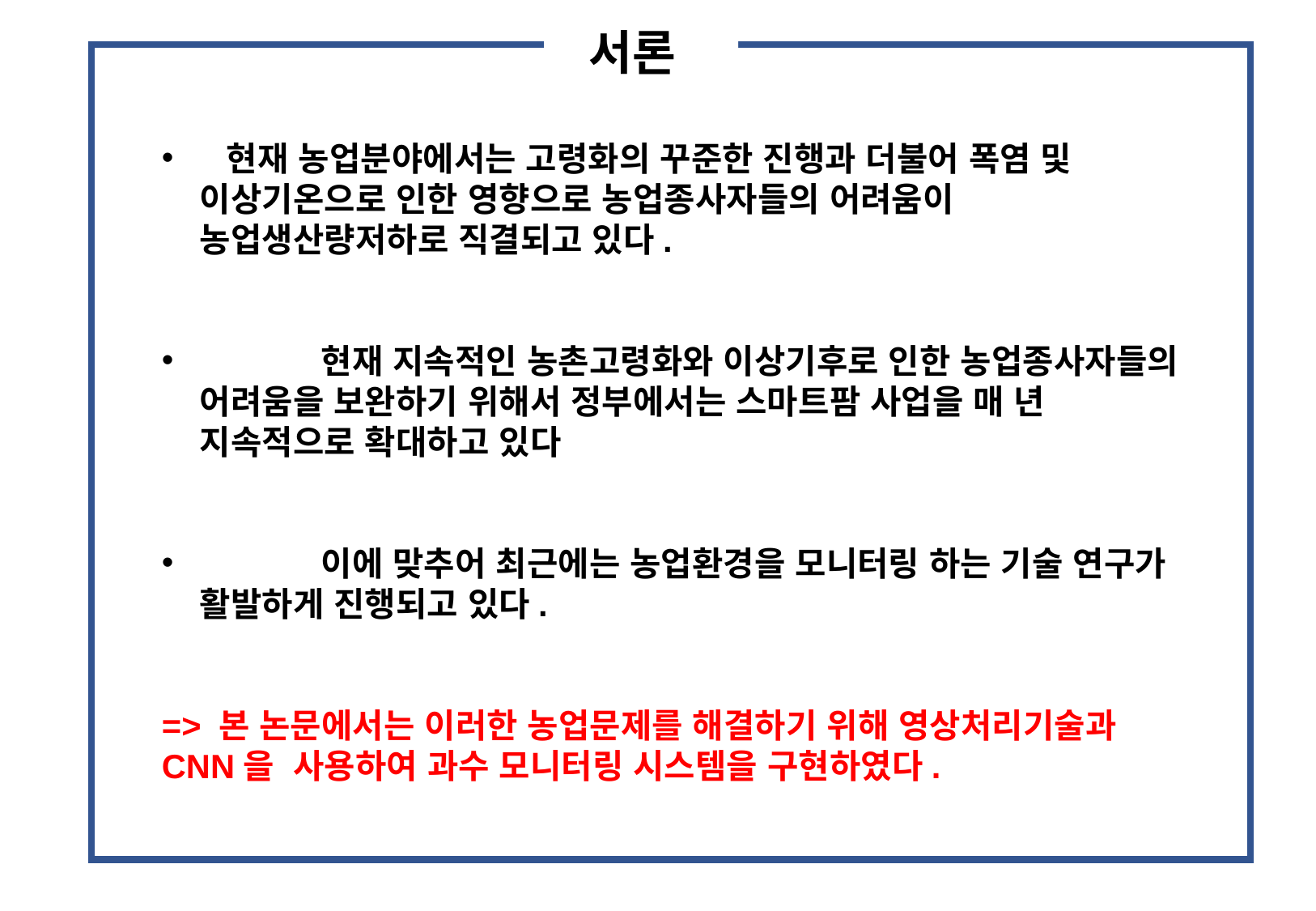

서론

  현재 농업분야에서는 고령화의 꾸준한 진행과 더불어 폭염 및 이상기온으로 인한 영향으로 농업종사자들의 어려움이 농업생산량저하로 직결되고 있다.

	현재 지속적인 농촌고령화와 이상기후로 인한 농업종사자들의 어려움을 보완하기 위해서 정부에서는 스마트팜 사업을 매 년 지속적으로 확대하고 있다

	이에 맞추어 최근에는 농업환경을 모니터링 하는 기술 연구가 활발하게 진행되고 있다.

=> 본 논문에서는 이러한 농업문제를 해결하기 위해 영상처리기술과 CNN을  사용하여 과수 모니터링 시스템을 구현하였다.